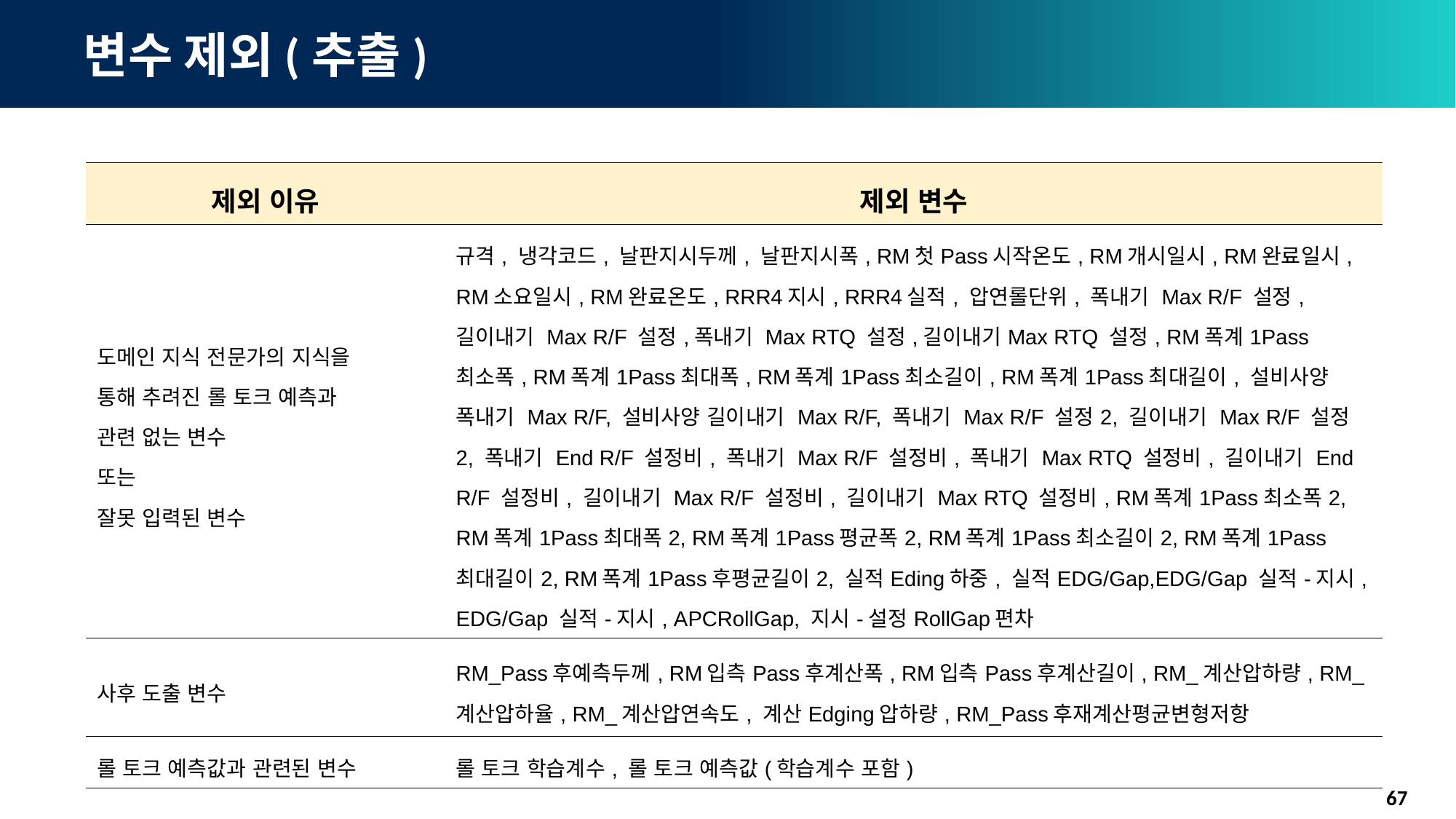

# 변수 제외(추출)
| 제외 이유 | 제외 변수 |
| --- | --- |
| 도메인 지식 전문가의 지식을 통해 추려진 롤 토크 예측과 관련 없는 변수 또는 잘못 입력된 변수 | 규격, 냉각코드, 날판지시두께, 날판지시폭, RM첫Pass시작온도, RM개시일시, RM완료일시, RM소요일시, RM완료온도, RRR4지시, RRR4실적, 압연롤단위, 폭내기 Max R/F 설정,길이내기 Max R/F 설정,폭내기 Max RTQ 설정,길이내기Max RTQ 설정, RM폭계1Pass최소폭, RM폭계1Pass최대폭, RM폭계1Pass최소길이, RM폭계1Pass최대길이, 설비사양 폭내기 Max R/F, 설비사양 길이내기 Max R/F, 폭내기 Max R/F 설정2, 길이내기 Max R/F 설정2, 폭내기 End R/F 설정비, 폭내기 Max R/F 설정비, 폭내기 Max RTQ 설정비, 길이내기 End R/F 설정비, 길이내기 Max R/F 설정비, 길이내기 Max RTQ 설정비, RM폭계1Pass최소폭2, RM폭계1Pass최대폭2, RM폭계1Pass평균폭2, RM폭계1Pass최소길이2, RM폭계1Pass최대길이2, RM폭계1Pass후평균길이2, 실적Eding하중, 실적EDG/Gap,EDG/Gap 실적-지시, EDG/Gap 실적-지시, APCRollGap, 지시-설정RollGap편차 |
| 사후 도출 변수 | RM\_Pass후예측두께, RM입측Pass후계산폭, RM입측Pass후계산길이, RM\_계산압하량, RM\_계산압하율, RM\_계산압연속도, 계산Edging압하량, RM\_Pass후재계산평균변형저항 |
| 롤 토크 예측값과 관련된 변수 | 롤 토크 학습계수, 롤 토크 예측값(학습계수 포함) |
67